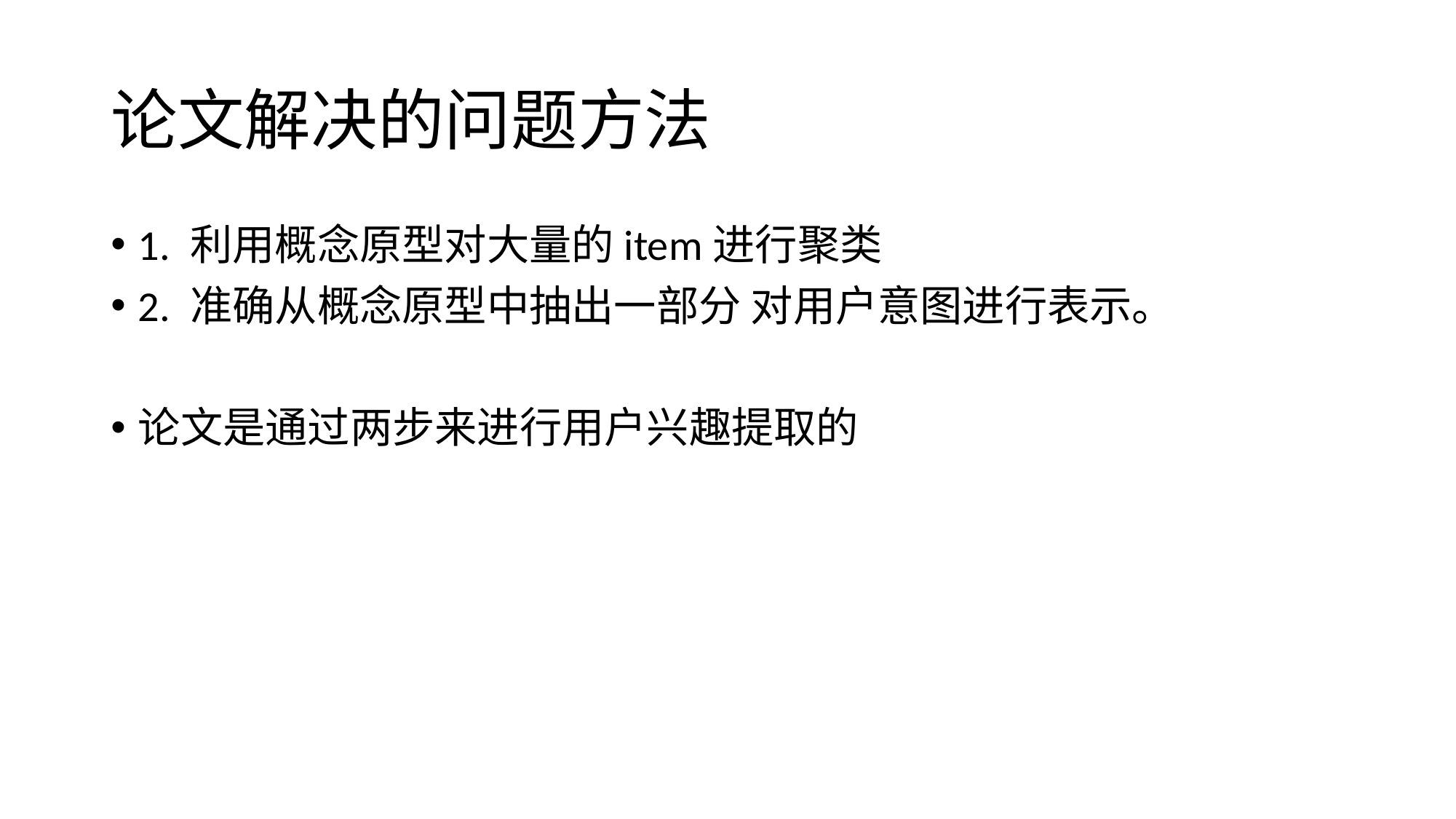

# 论文解决的问题方法
1. 利用概念原型对大量的item进行聚类
2. 准确从概念原型中抽出一部分 对用户意图进行表示。

论文是通过两步来进行用户兴趣提取的